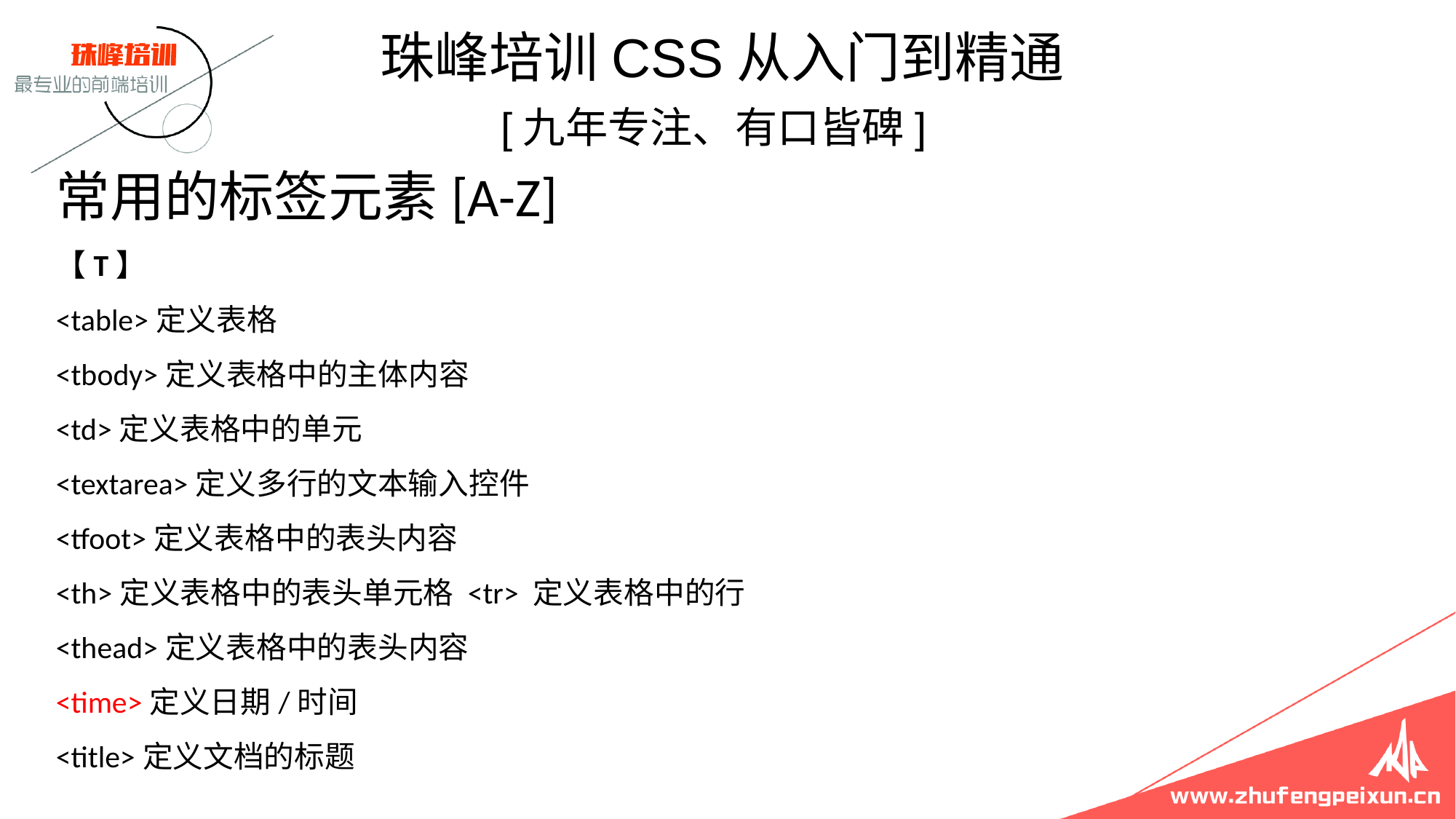

珠峰培训CSS从入门到精通
        [九年专注、有口皆碑]
# 常用的标签元素[A-Z] 【T】 <table>定义表格 <tbody>定义表格中的主体内容 <td>定义表格中的单元 <textarea>定义多行的文本输入控件 <tfoot>定义表格中的表头内容 <th>定义表格中的表头单元格 <tr> 定义表格中的行 <thead>定义表格中的表头内容 <time>定义日期/时间 <title>定义文档的标题